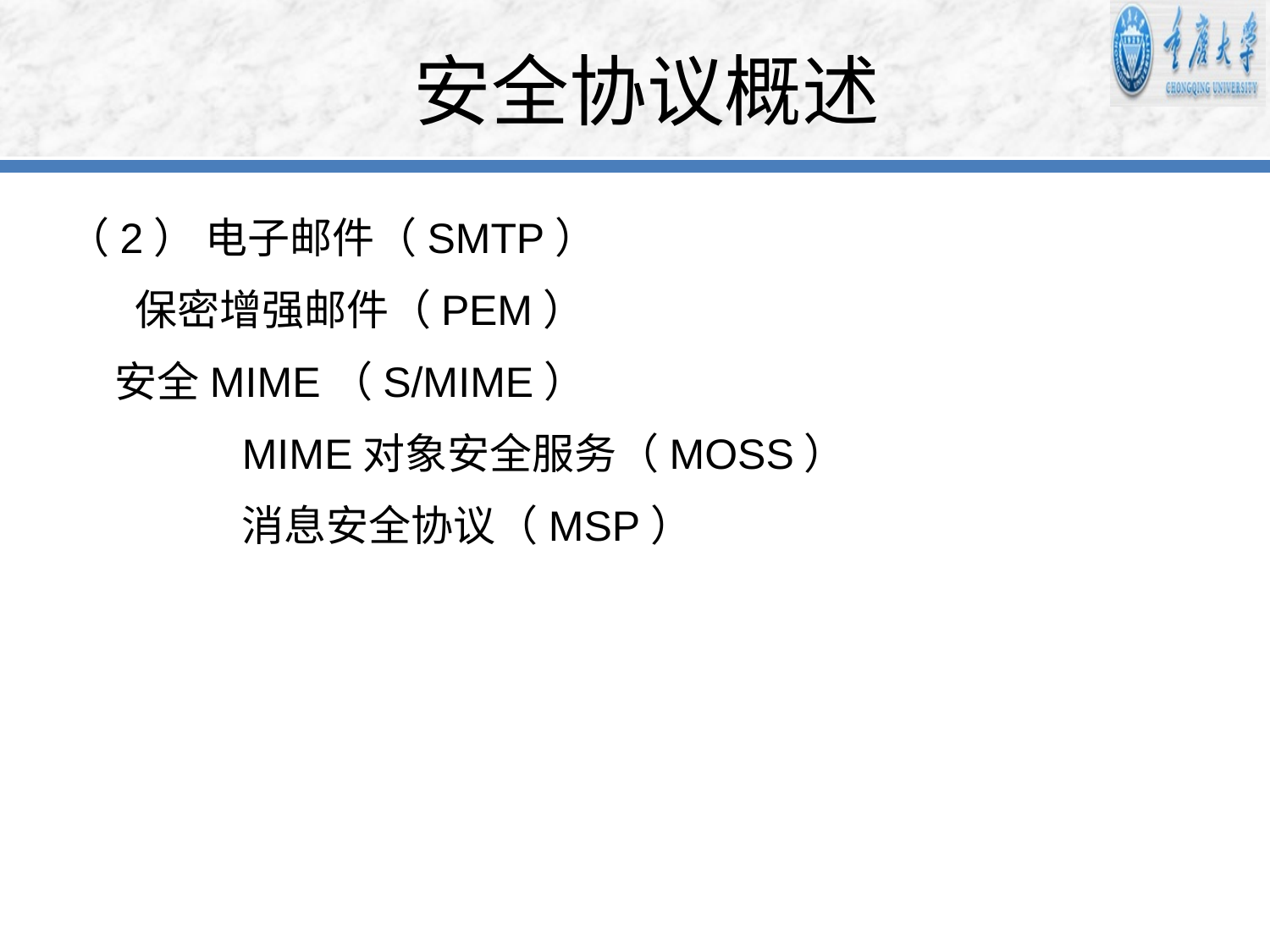

# 安全协议概述
（2） 电子邮件（SMTP）
      保密增强邮件（PEM）
    	安全MIME（S/MIME）
     	MIME对象安全服务（MOSS）
     	消息安全协议（MSP）